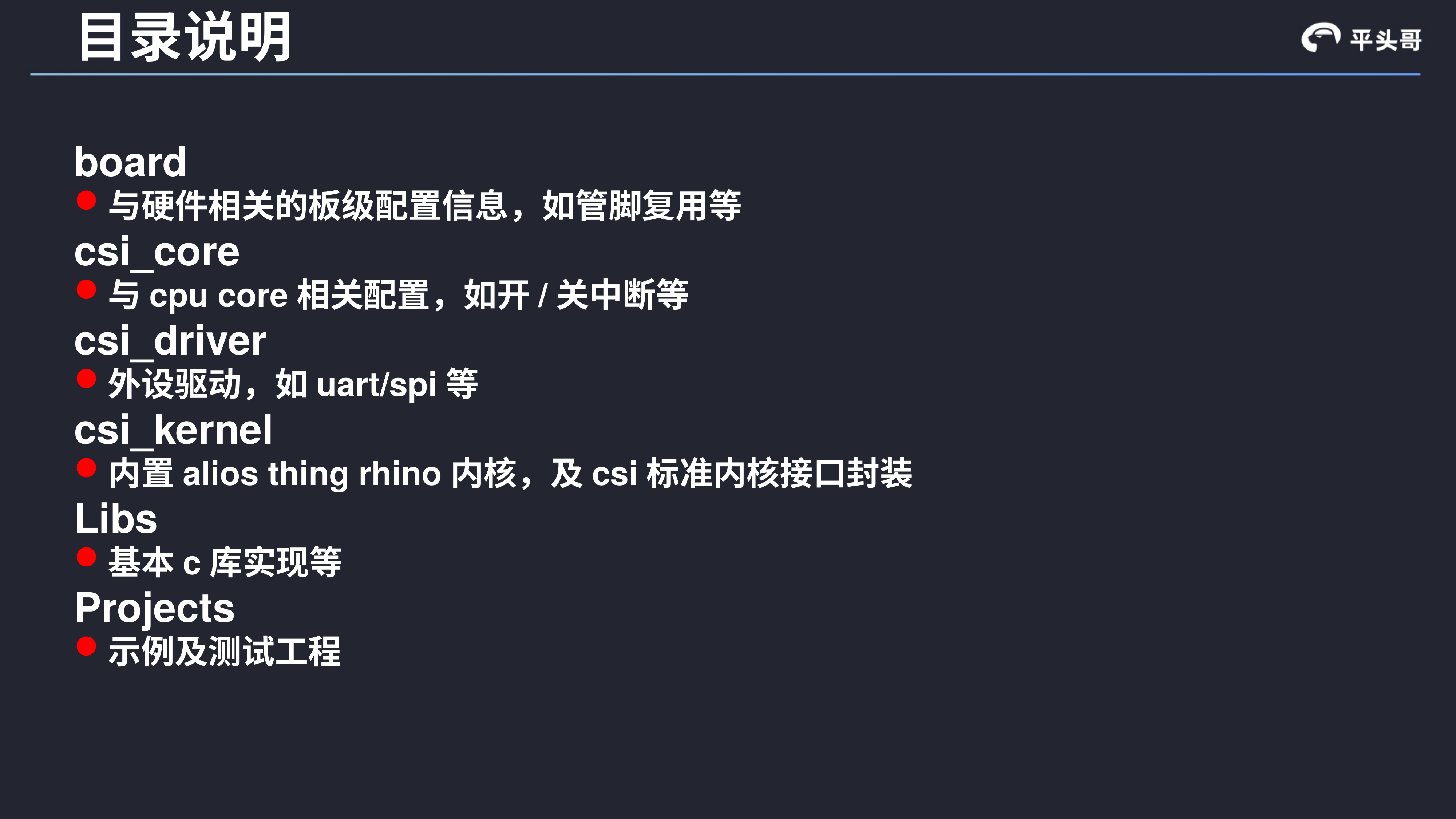

# 目录说明
board
与硬件相关的板级配置信息，如管脚复用等
csi_core
与cpu core相关配置，如开/关中断等
csi_driver
外设驱动，如uart/spi等
csi_kernel
内置alios thing rhino内核，及csi标准内核接口封装
Libs
基本c库实现等
Projects
示例及测试工程